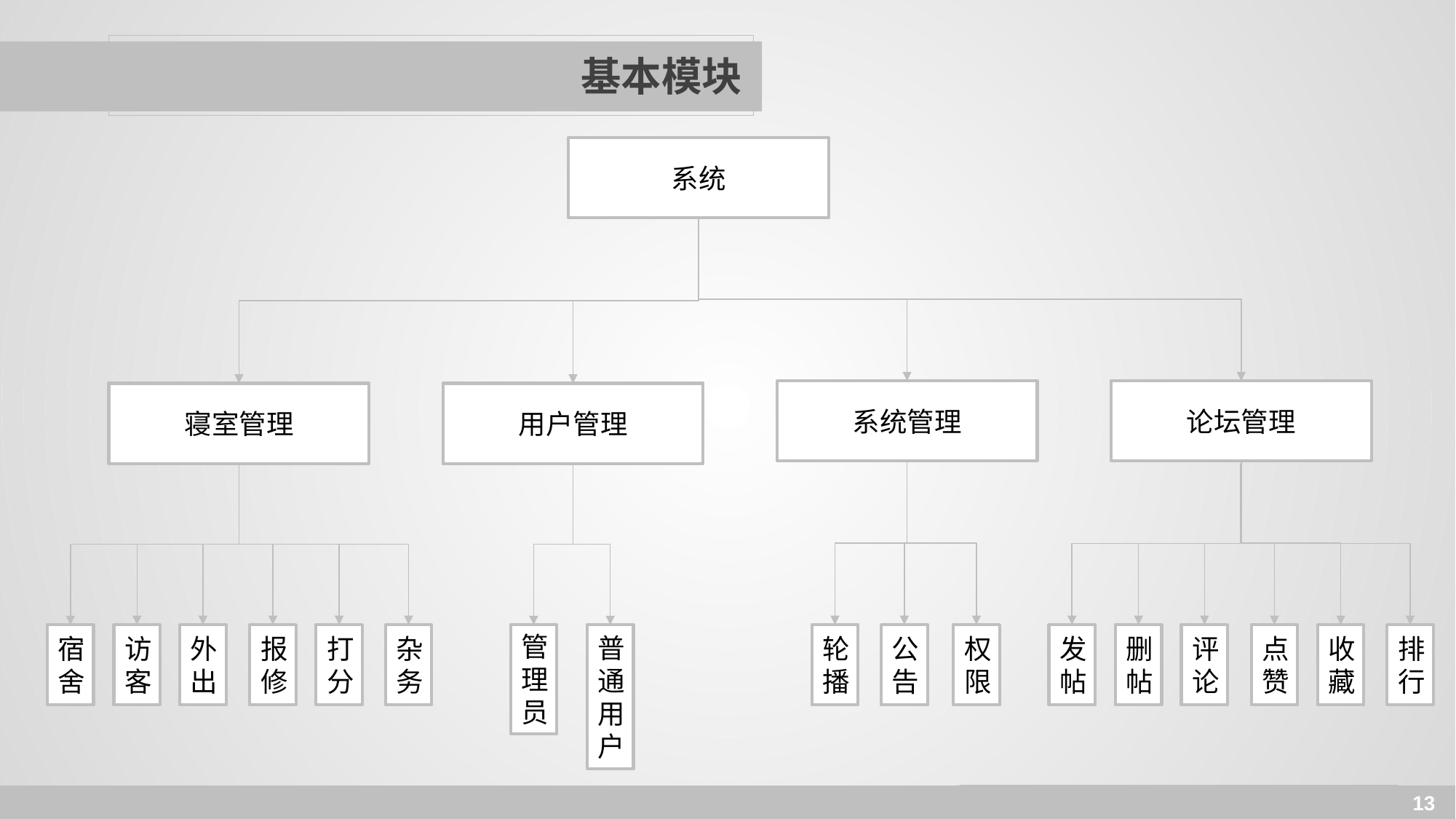

# 基本模块
系统
论坛管理
系统管理
用户管理
寝室管理
删帖
评论
点赞
收藏
排行
访客
外出
报修
打分
杂务
轮播
公告
权限
发帖
宿舍
管理员
普通用户